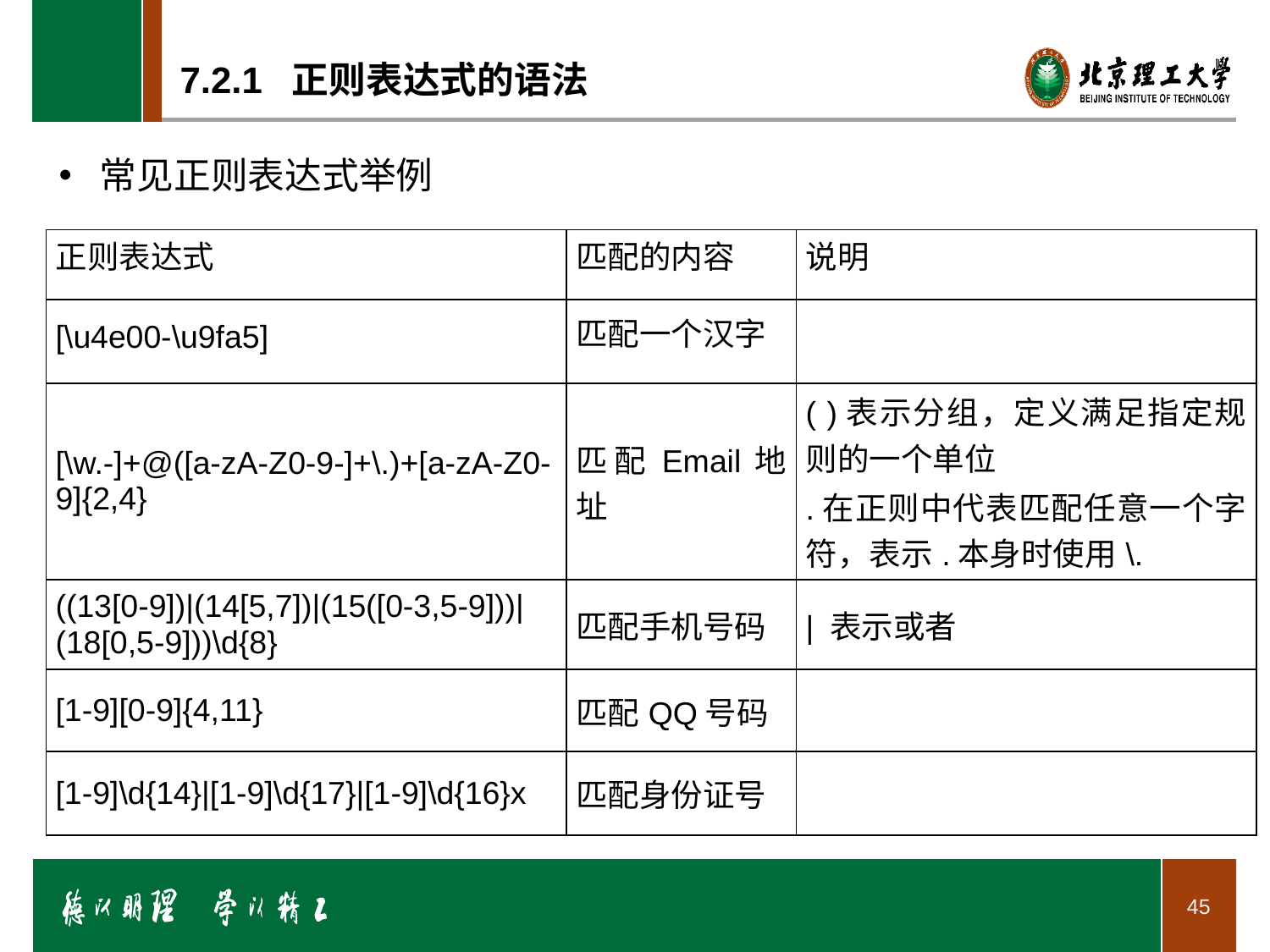

# 7.2.1  正则表达式的语法
 常见正则表达式举例
| 正则表达式 | 匹配的内容 | 说明 |
| --- | --- | --- |
| [\u4e00-\u9fa5] | 匹配一个汉字 |  |
| [\w.-]+@([a-zA-Z0-9-]+\.)+[a-zA-Z0-9]{2,4} | 匹配Email地址 | ( )表示分组，定义满足指定规则的一个单位 .在正则中代表匹配任意一个字符，表示.本身时使用\. |
| ((13[0-9])|(14[5,7])|(15([0-3,5-9]))|(18[0,5-9]))\d{8} | 匹配手机号码 | | 表示或者 |
| [1-9][0-9]{4,11} | 匹配QQ号码 |  |
| [1-9]\d{14}|[1-9]\d{17}|[1-9]\d{16}x | 匹配身份证号 |  |